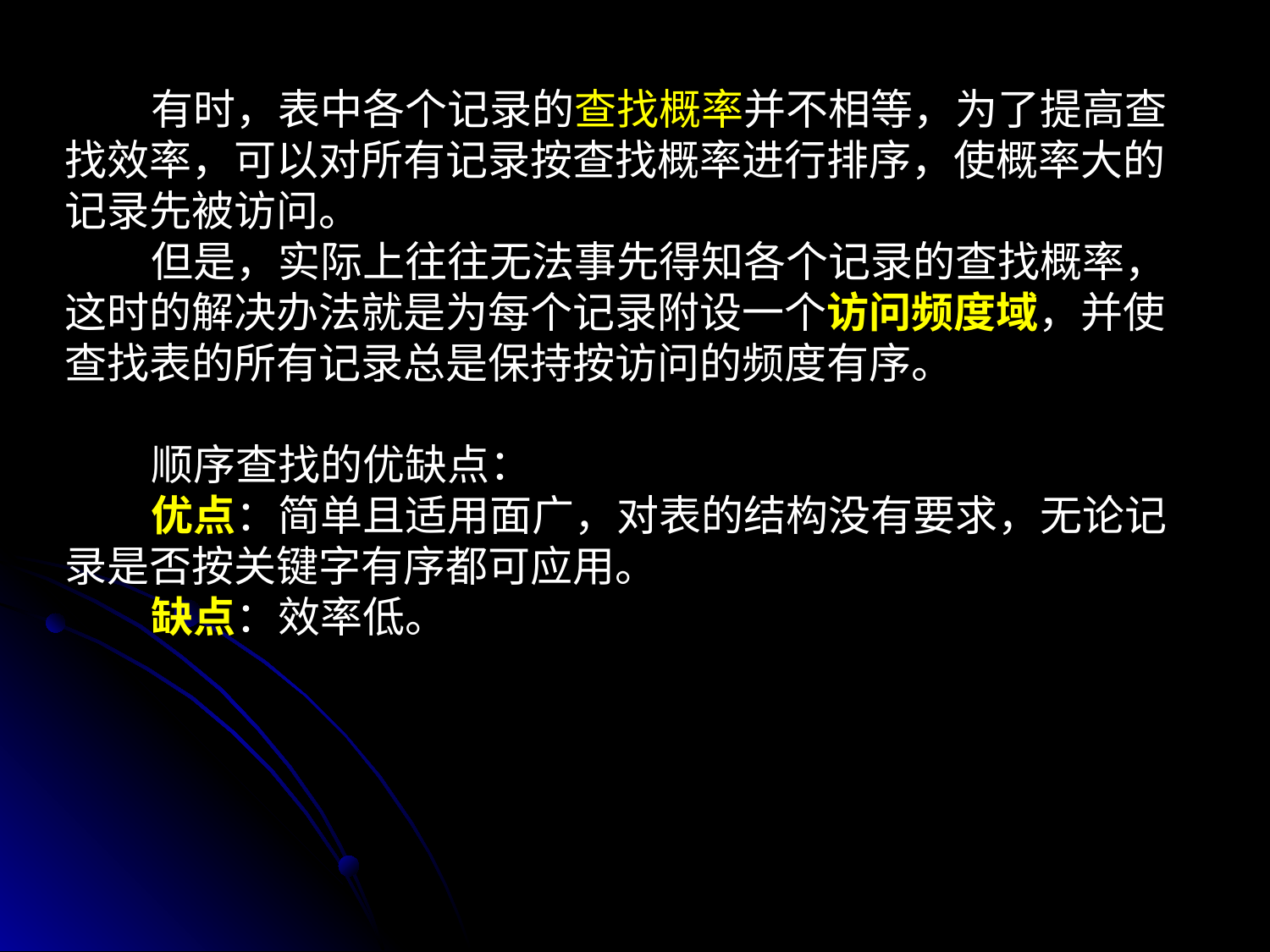

有时，表中各个记录的查找概率并不相等，为了提高查找效率，可以对所有记录按查找概率进行排序，使概率大的记录先被访问。
        但是，实际上往往无法事先得知各个记录的查找概率，这时的解决办法就是为每个记录附设一个访问频度域，并使查找表的所有记录总是保持按访问的频度有序。

        顺序查找的优缺点：
        优点：简单且适用面广，对表的结构没有要求，无论记录是否按关键字有序都可应用。
        缺点：效率低。